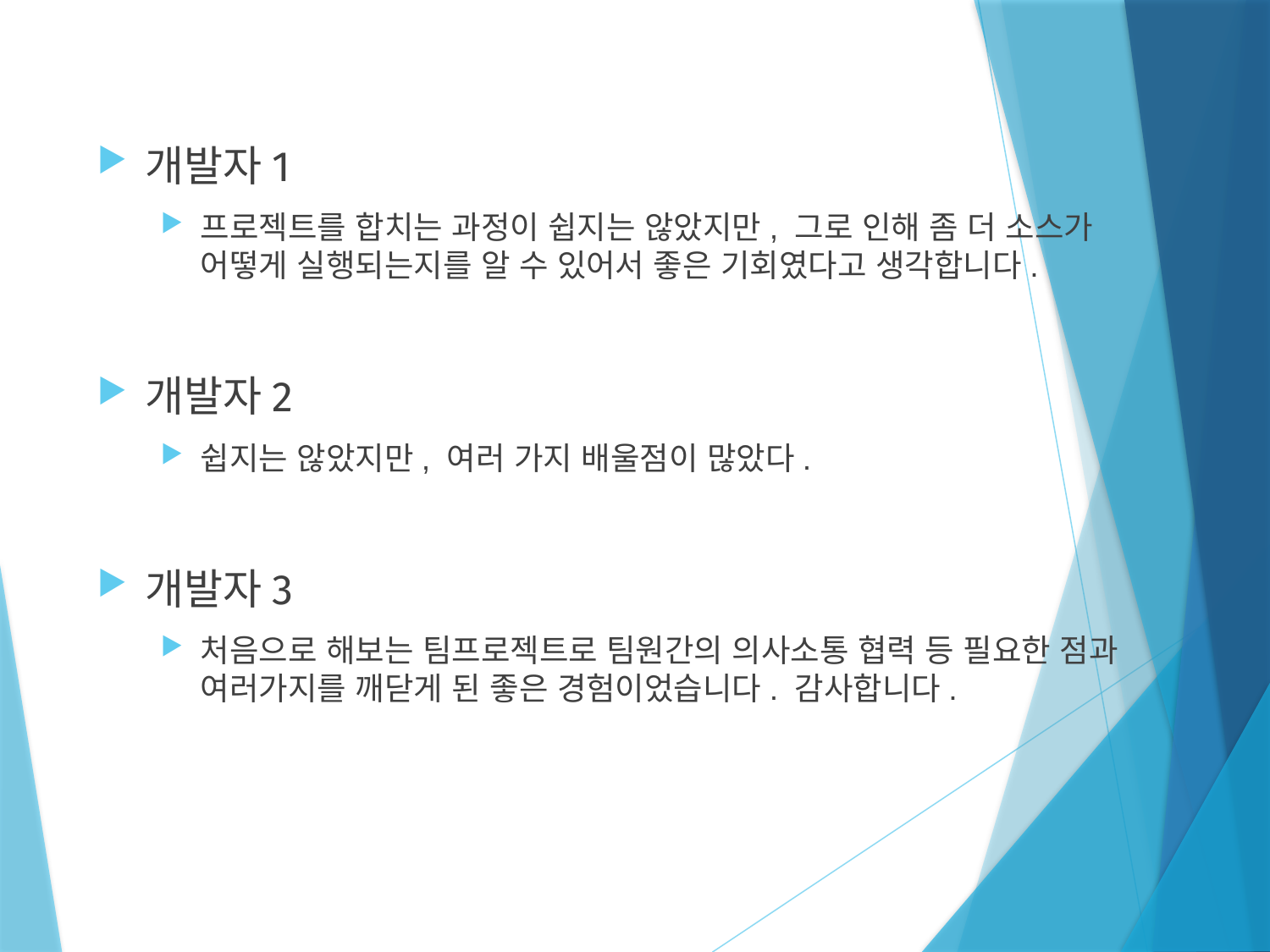

개발자1
프로젝트를 합치는 과정이 쉽지는 않았지만, 그로 인해 좀 더 소스가 어떻게 실행되는지를 알 수 있어서 좋은 기회였다고 생각합니다.

개발자2
쉽지는 않았지만, 여러 가지 배울점이 많았다.

개발자3
처음으로 해보는 팀프로젝트로 팀원간의 의사소통 협력 등 필요한 점과 여러가지를 깨닫게 된 좋은 경험이었습니다. 감사합니다.